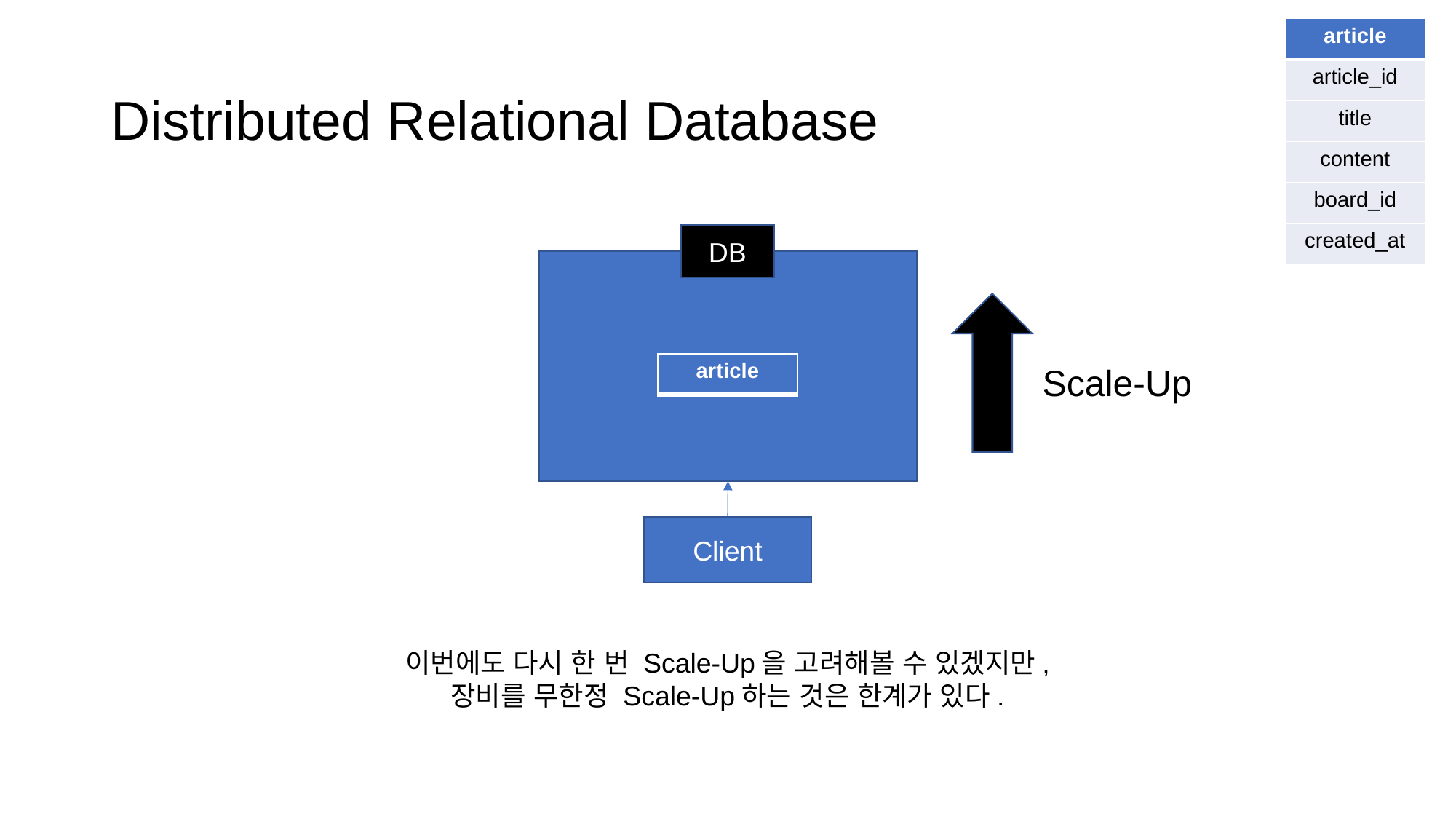

| article |
| --- |
| article\_id |
| title |
| content |
| board\_id |
| created\_at |
# Distributed Relational Database
DB

| article |
| --- |
Scale-Up
Client
이번에도 다시 한 번 Scale-Up을 고려해볼 수 있겠지만,
장비를 무한정 Scale-Up하는 것은 한계가 있다.